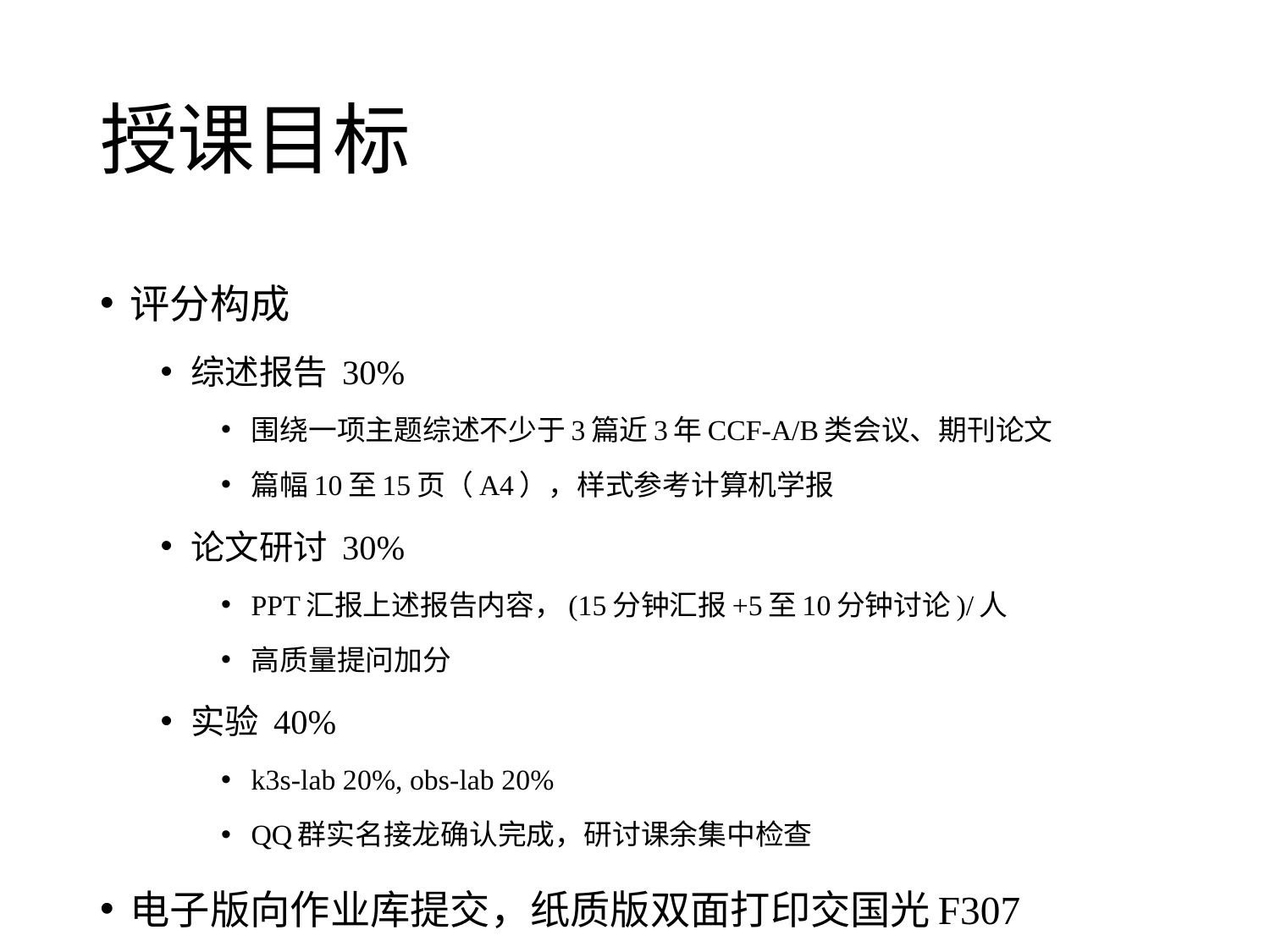

# 授课目标
评分构成
综述报告 30%
围绕一项主题综述不少于3篇近3年CCF-A/B类会议、期刊论文
篇幅10至15页（A4），样式参考计算机学报
论文研讨 30%
PPT汇报上述报告内容，(15分钟汇报+5至10分钟讨论)/人
高质量提问加分
实验 40%
k3s-lab 20%, obs-lab 20%
QQ群实名接龙确认完成，研讨课余集中检查
电子版向作业库提交，纸质版双面打印交国光F307